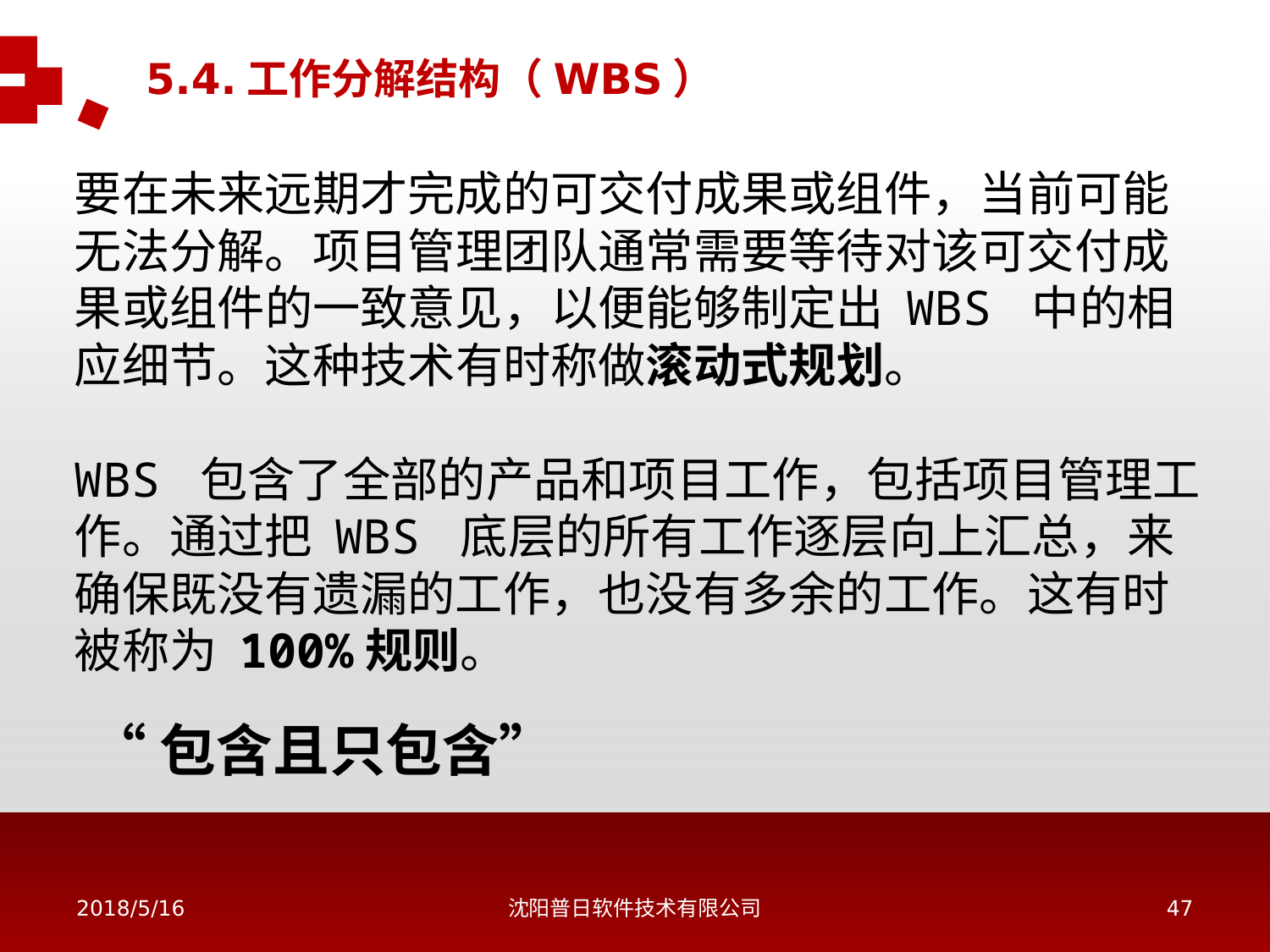

5.4.工作分解结构（WBS）
要在未来远期才完成的可交付成果或组件，当前可能无法分解。项目管理团队通常需要等待对该可交付成果或组件的一致意见，以便能够制定出 WBS 中的相应细节。这种技术有时称做滚动式规划。

WBS 包含了全部的产品和项目工作，包括项目管理工作。通过把 WBS 底层的所有工作逐层向上汇总，来确保既没有遗漏的工作，也没有多余的工作。这有时被称为 100%规则。
“包含且只包含”
2018/5/16
沈阳普日软件技术有限公司
47